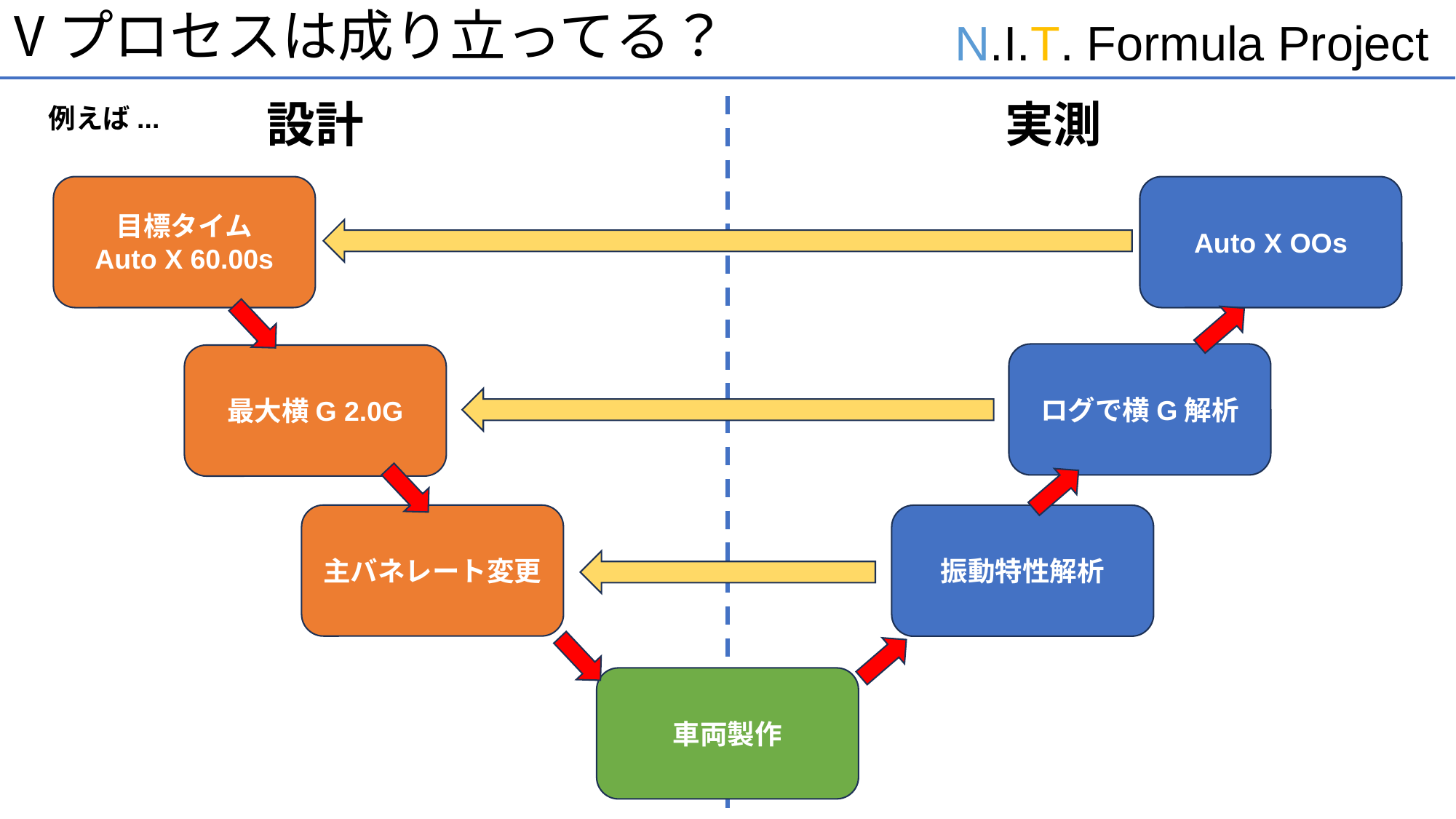

# Vプロセスは成り立ってる？
設計
実測
例えば...
目標タイム
Auto X 60.00s
Auto X OOs

ログで横G解析
最大横G 2.0G

主バネレート変更
振動特性解析

車両製作